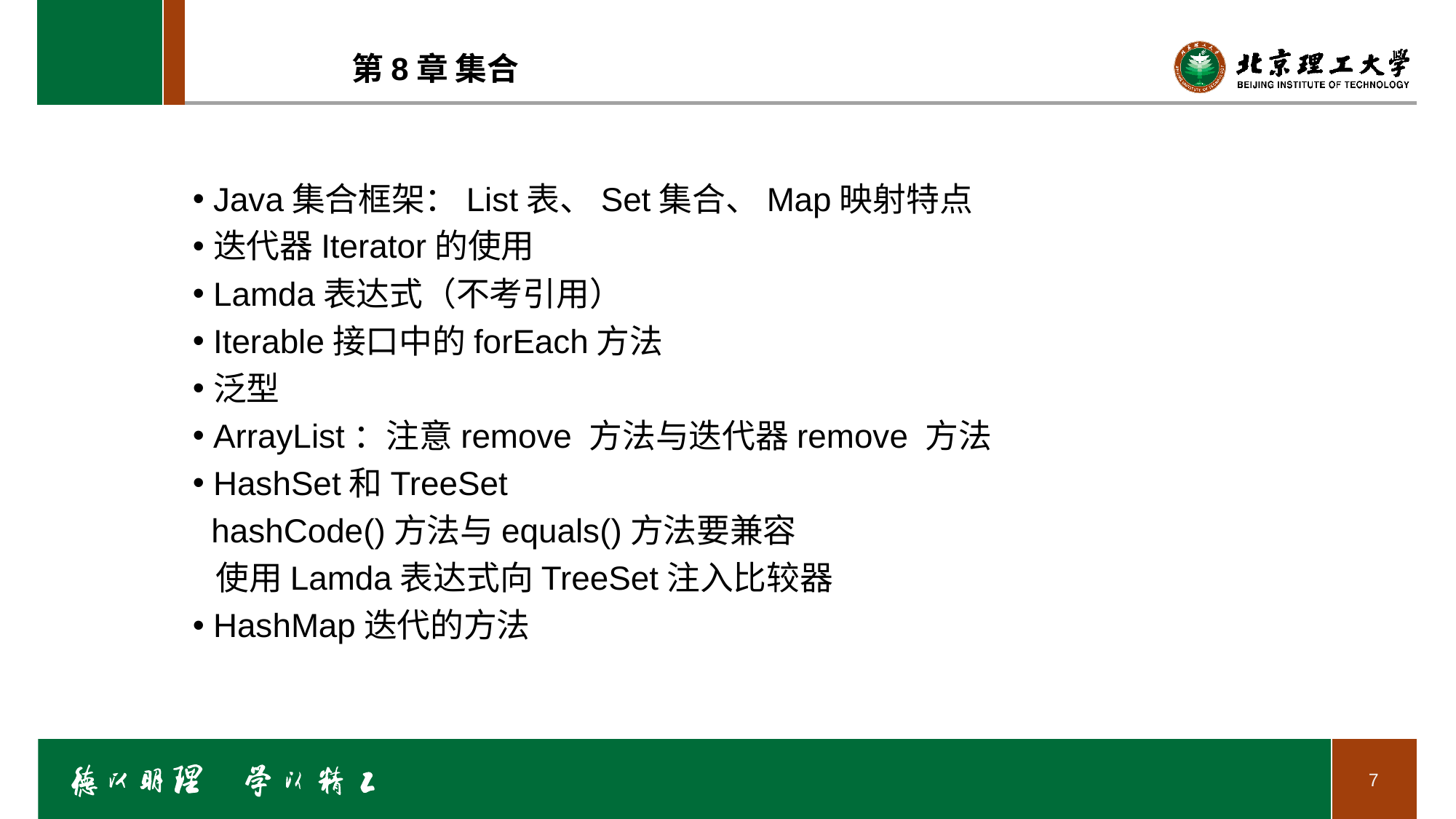

# 第8章 集合
Java集合框架：List表、Set集合、Map映射特点
迭代器Iterator的使用
Lamda表达式（不考引用）
Iterable接口中的forEach方法
泛型
ArrayList：注意remove 方法与迭代器remove 方法
HashSet和TreeSet
  hashCode()方法与equals()方法要兼容
  使用Lamda表达式向TreeSet注入比较器
HashMap迭代的方法